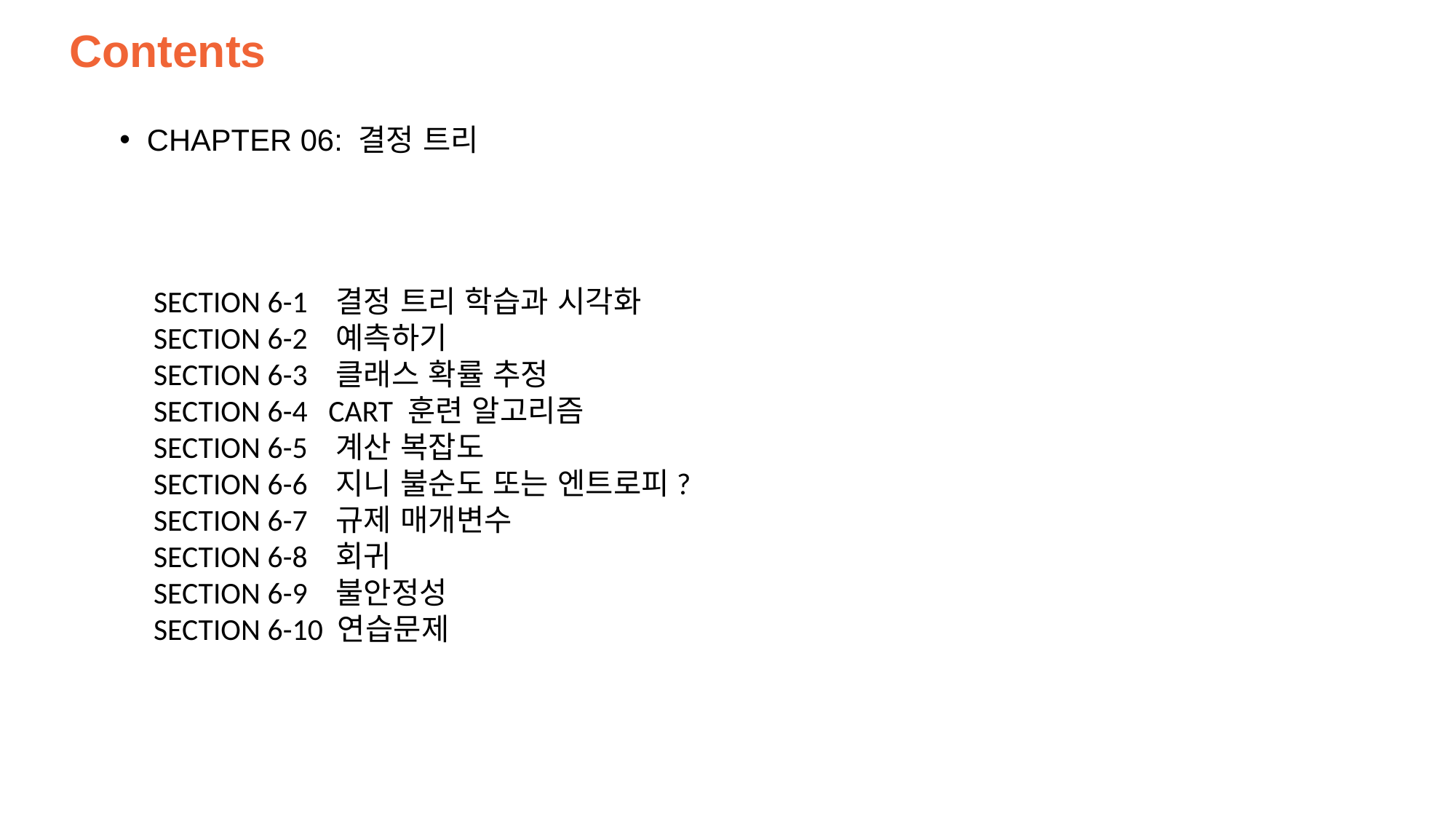

# Contents
CHAPTER 06: 결정 트리

SECTION 6-1   결정 트리 학습과 시각화
SECTION 6-2   예측하기
SECTION 6-3   클래스 확률 추정
SECTION 6-4   CART 훈련 알고리즘
SECTION 6-5   계산 복잡도
SECTION 6-6   지니 불순도 또는 엔트로피?
SECTION 6-7   규제 매개변수
SECTION 6-8   회귀
SECTION 6-9   불안정성
SECTION 6-10 연습문제

53